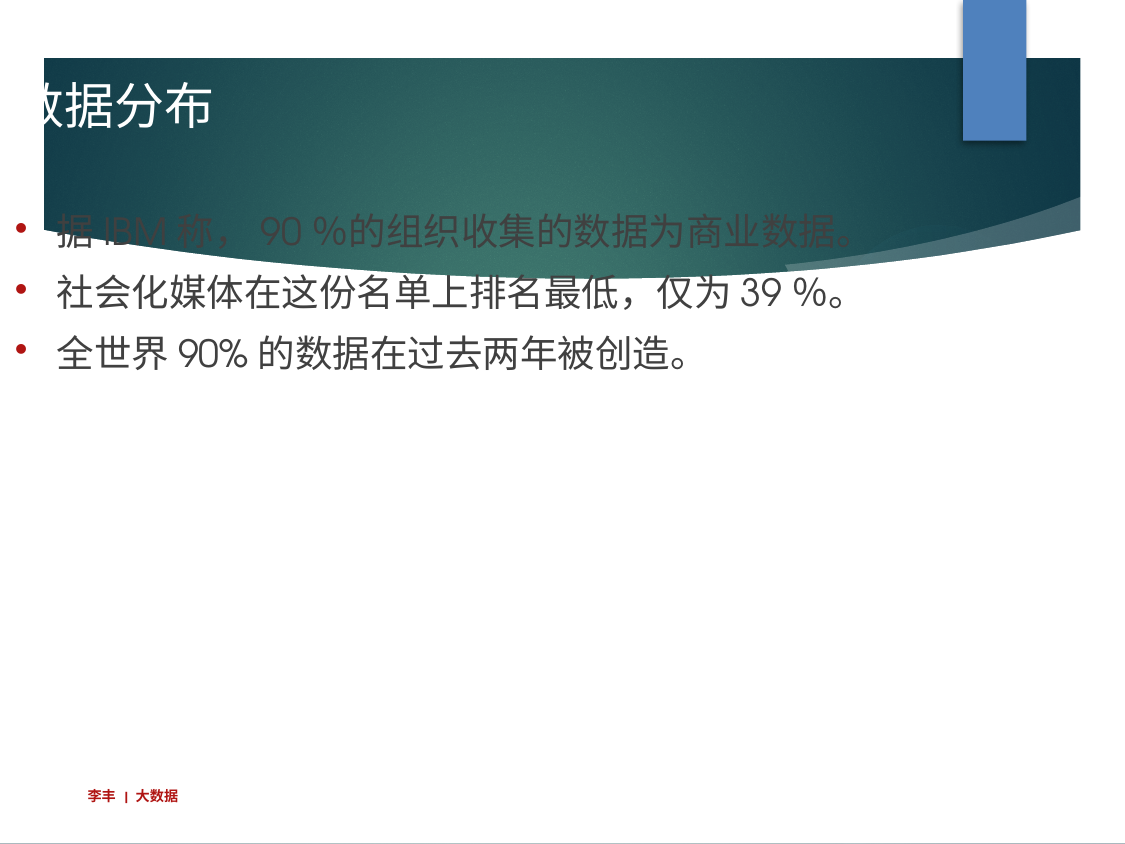

数据分布
据IBM称，90％的组织收集的数据为商业数据。
社会化媒体在这份名单上排名最低，仅为39％。
全世界90%的数据在过去两年被创造。
李丰 | 大数据